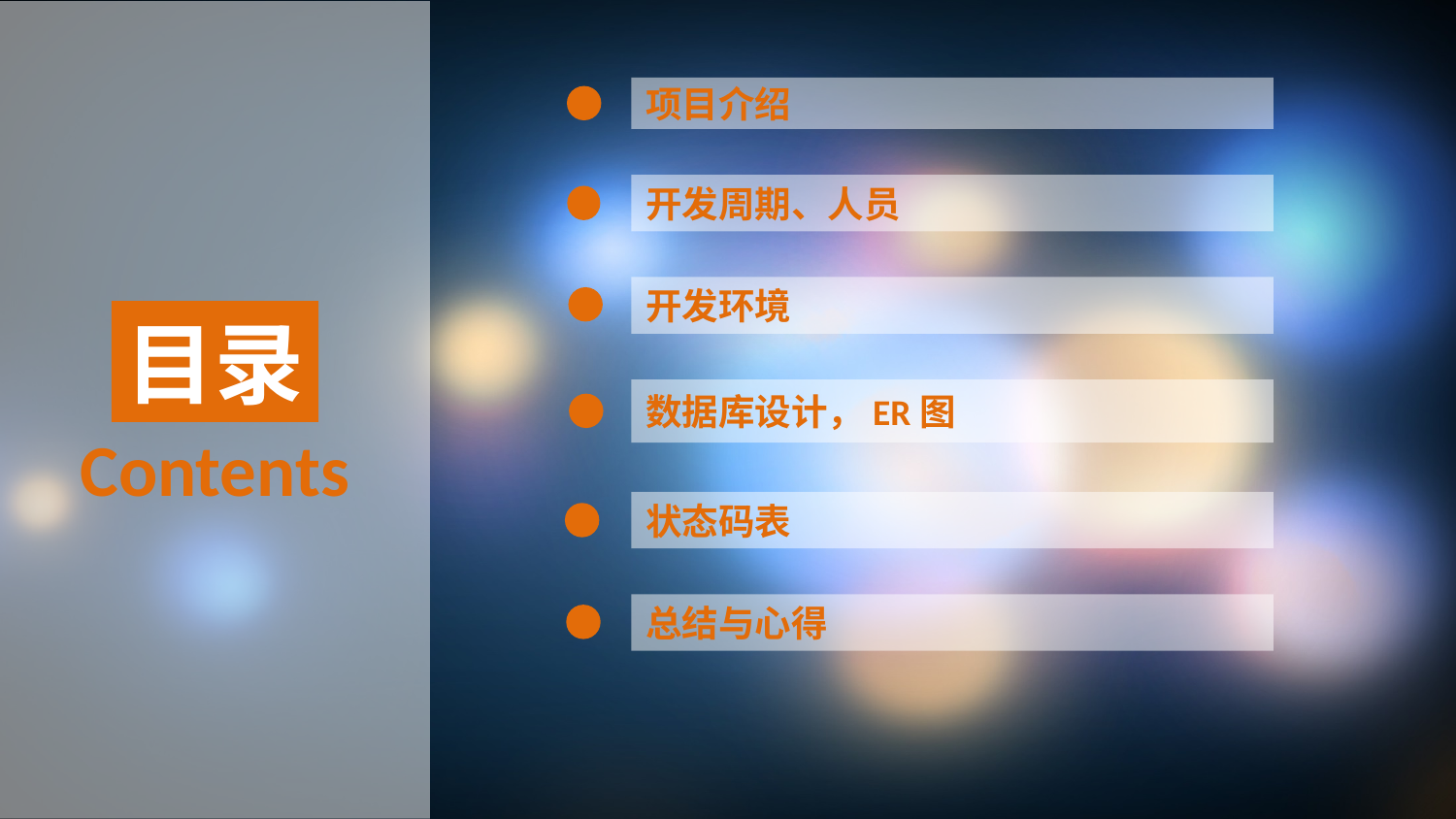

项目介绍

开发周期、人员

开发环境

目录
数据库设计，ER图

Contents
状态码表

总结与心得